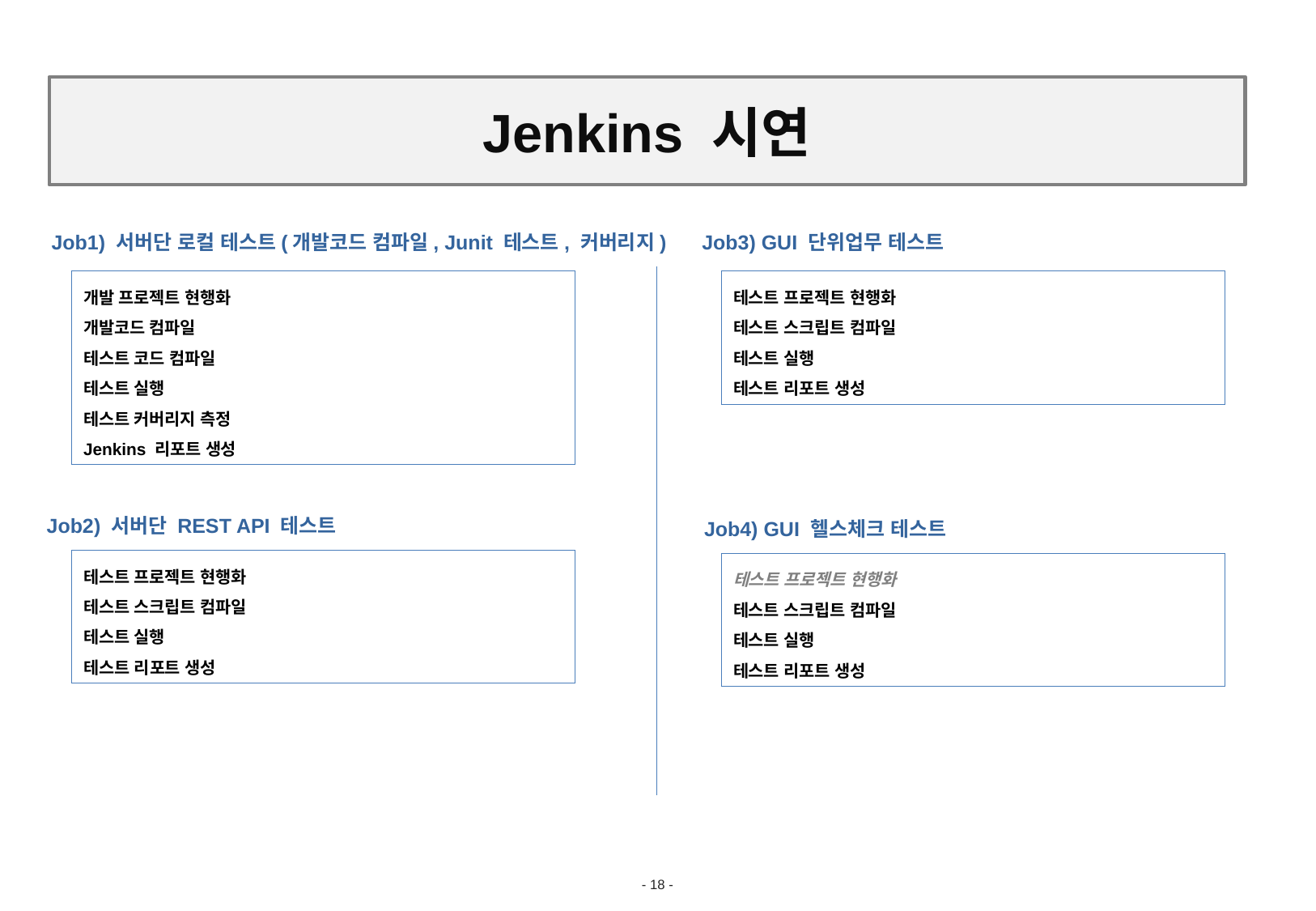

Jenkins 시연
Job3) GUI 단위업무 테스트
Job1) 서버단 로컬 테스트(개발코드 컴파일, Junit 테스트, 커버리지)
테스트 프로젝트 현행화
테스트 스크립트 컴파일
테스트 실행
테스트 리포트 생성
개발 프로젝트 현행화
개발코드 컴파일
테스트 코드 컴파일
테스트 실행
테스트 커버리지 측정
Jenkins 리포트 생성
Job2) 서버단 REST API 테스트
Job4) GUI 헬스체크 테스트
테스트 프로젝트 현행화
테스트 스크립트 컴파일
테스트 실행
테스트 리포트 생성
테스트 프로젝트 현행화
테스트 스크립트 컴파일
테스트 실행
테스트 리포트 생성